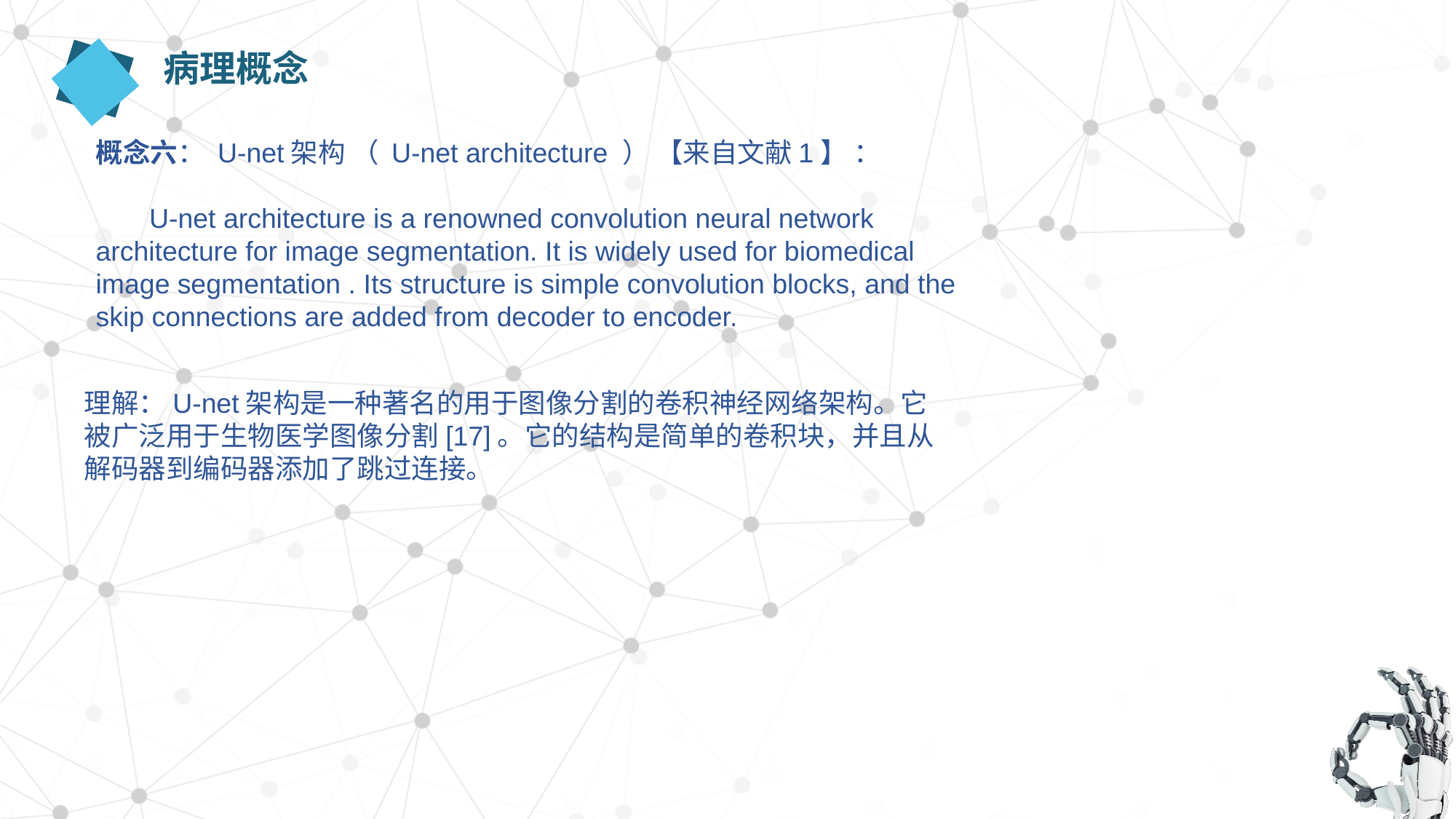

病理概念
概念六： U-net架构 （ U-net architecture ） 【来自文献1】 ：

       U-net architecture is a renowned convolution neural network architecture for image segmentation. It is widely used for biomedical image segmentation . Its structure is simple convolution blocks, and the skip connections are added from decoder to encoder.
理解：U-net架构是一种著名的用于图像分割的卷积神经网络架构。它被广泛用于生物医学图像分割[17]。它的结构是简单的卷积块，并且从解码器到编码器添加了跳过连接。